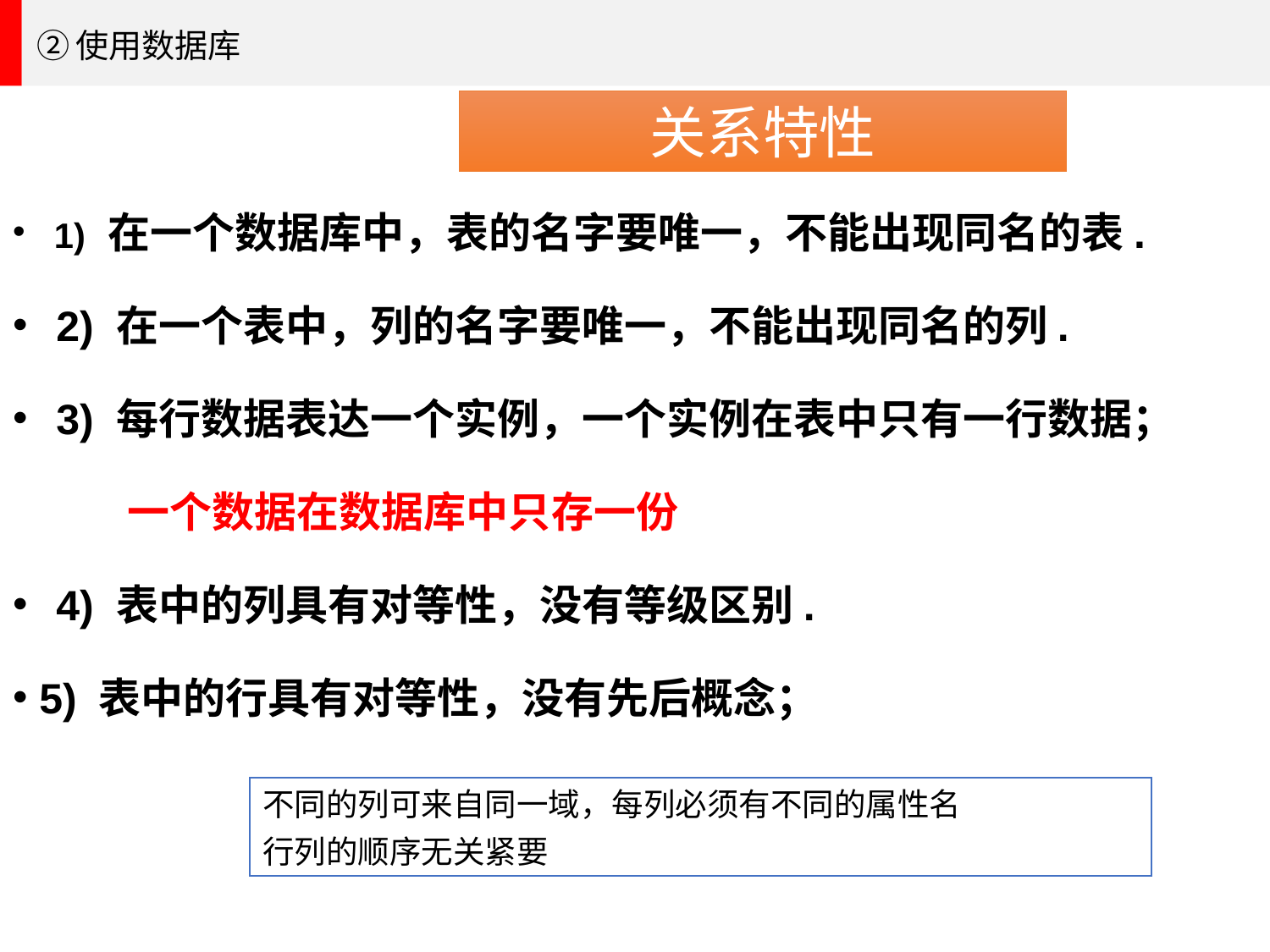

②使用数据库
关系特性
 1) 在一个数据库中，表的名字要唯一，不能出现同名的表.
 2) 在一个表中，列的名字要唯一，不能出现同名的列.
 3) 每行数据表达一个实例，一个实例在表中只有一行数据；
           一个数据在数据库中只存一份
 4) 表中的列具有对等性，没有等级区别.
 5) 表中的行具有对等性，没有先后概念；

不同的列可来自同一域，每列必须有不同的属性名
行列的顺序无关紧要